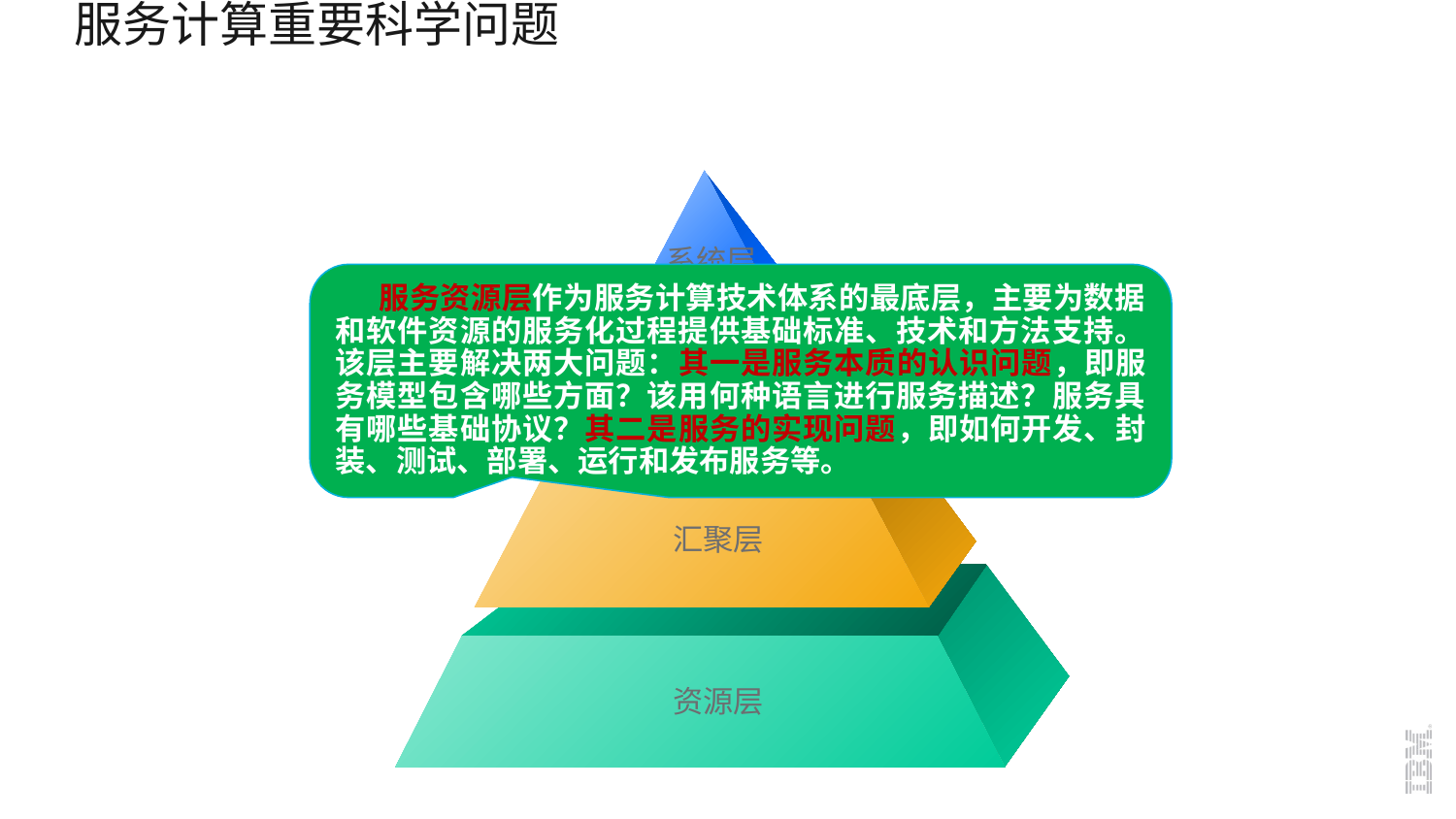

# 服务计算重要科学问题

系统层
     服务资源层作为服务计算技术体系的最底层，主要为数据和软件资源的服务化过程提供基础标准、技术和方法支持。该层主要解决两大问题：其一是服务本质的认识问题，即服务模型包含哪些方面？该用何种语言进行服务描述？服务具有哪些基础协议？其二是服务的实现问题，即如何开发、封装、测试、部署、运行和发布服务等。

应用层

汇聚层

资源层